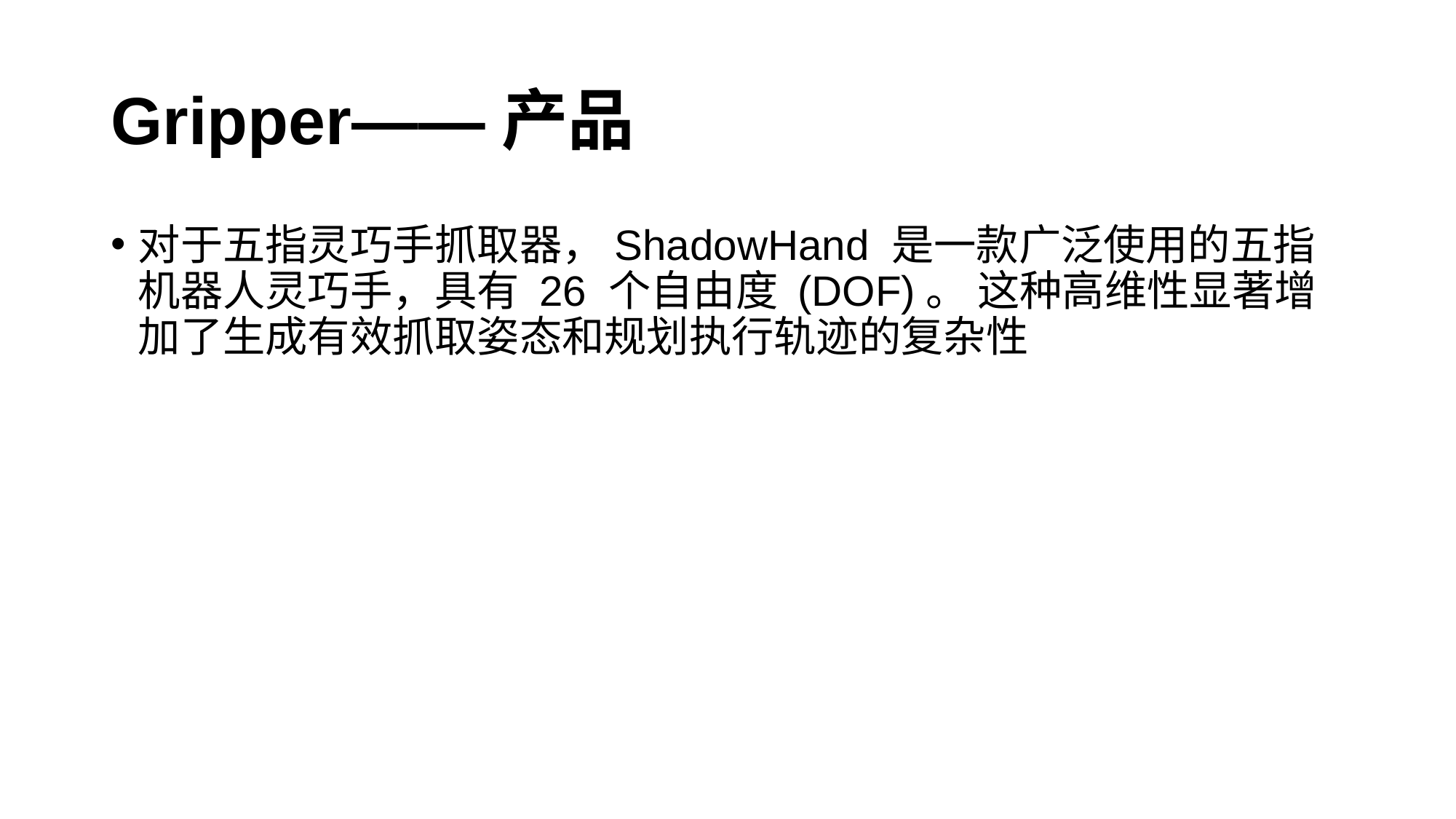

# Gripper——产品
对于五指灵巧手抓取器，ShadowHand 是一款广泛使用的五指机器人灵巧手，具有 26 个自由度 (DOF)。 这种高维性显著增加了生成有效抓取姿态和规划执行轨迹的复杂性